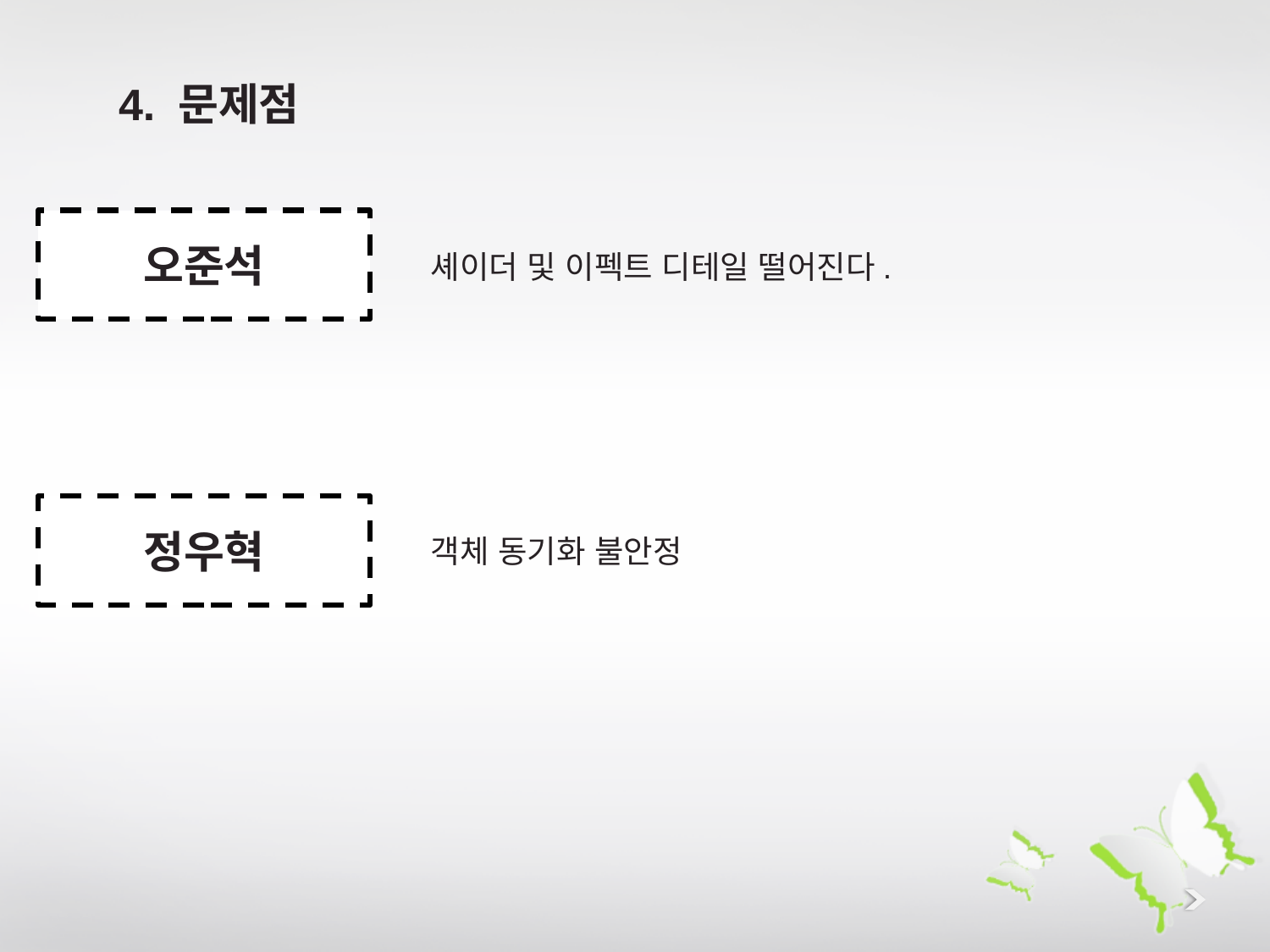

4. 문제점

오준석
셰이더 및 이펙트 디테일 떨어진다.

정우혁
객체 동기화 불안정